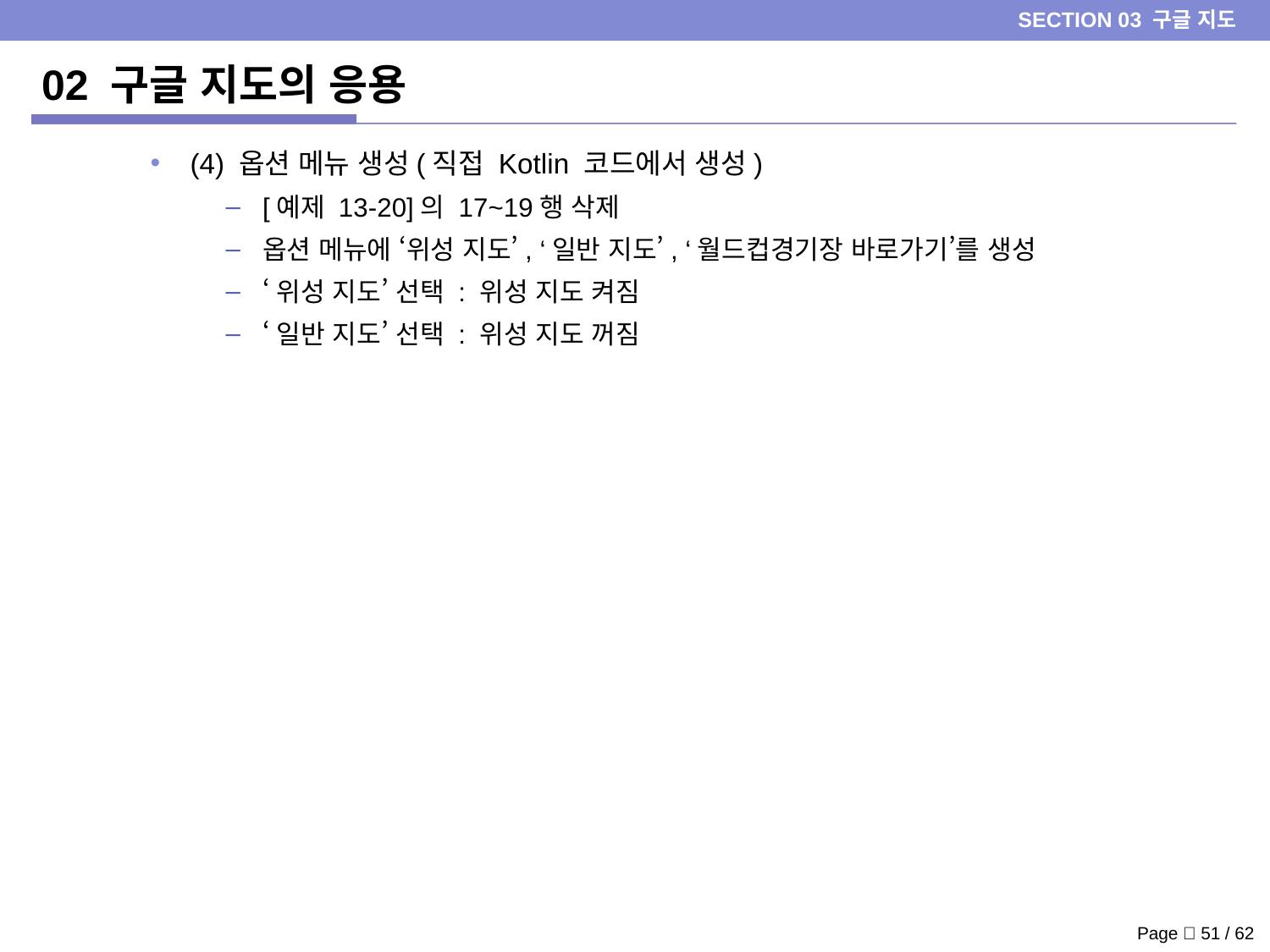

SECTION 03 구글 지도
# 02 구글 지도의 응용
(4) 옵션 메뉴 생성(직접 Kotlin 코드에서 생성)
[예제 13-20]의 17~19행 삭제
옵션 메뉴에 ‘위성 지도’, ‘일반 지도’, ‘월드컵경기장 바로가기’를 생성
‘위성 지도’ 선택 : 위성 지도 켜짐
‘일반 지도’ 선택 : 위성 지도 꺼짐